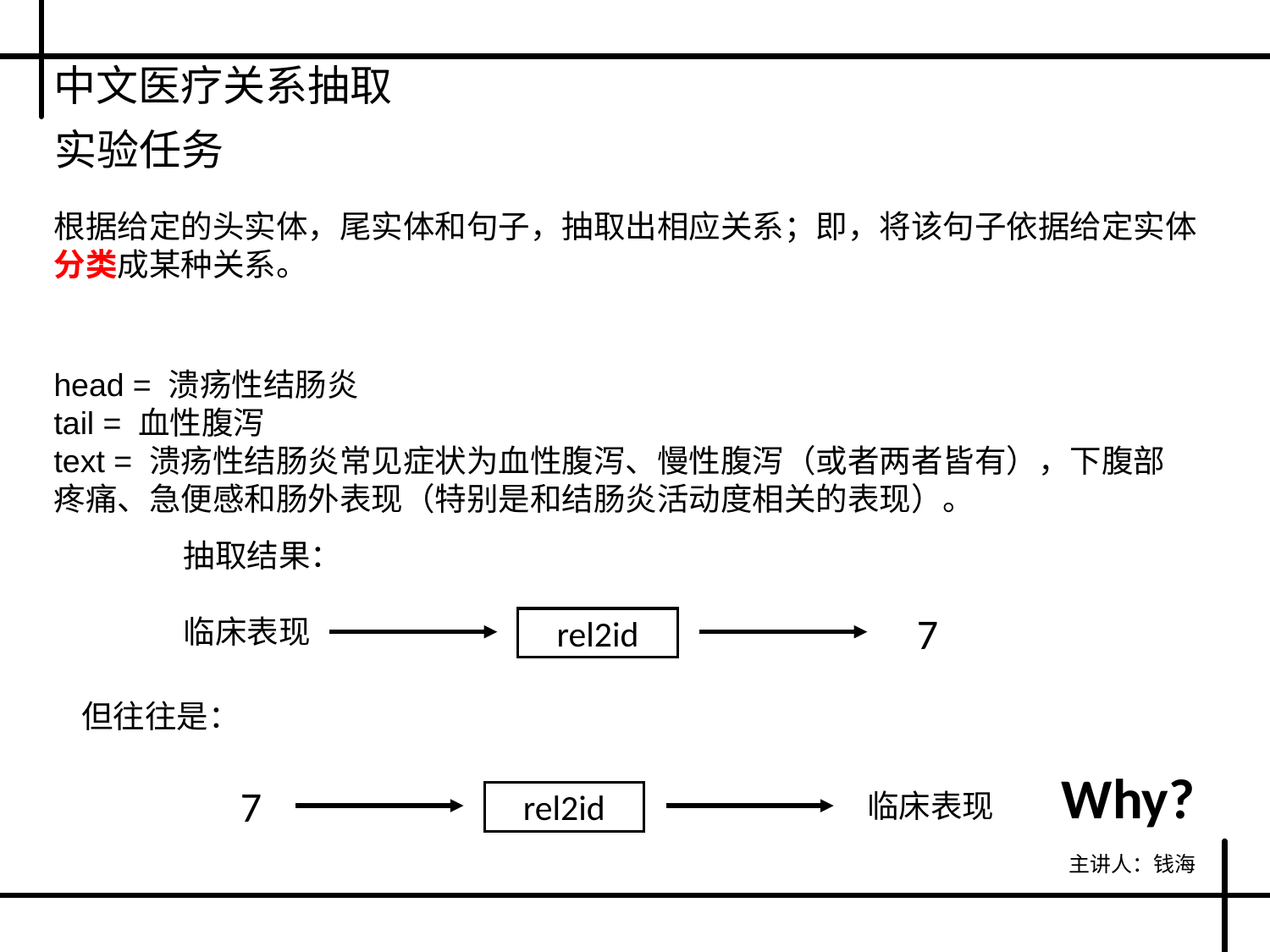

中文医疗关系抽取
实验任务
根据给定的头实体，尾实体和句子，抽取出相应关系；即，将该句子依据给定实体分类成某种关系。
head = 溃疡性结肠炎
tail = 血性腹泻
text = 溃疡性结肠炎常见症状为血性腹泻、慢性腹泻（或者两者皆有），下腹部疼痛、急便感和肠外表现（特别是和结肠炎活动度相关的表现）。
抽取结果：

临床表现
7
rel2id
但往往是：
Why?
7
临床表现
rel2id